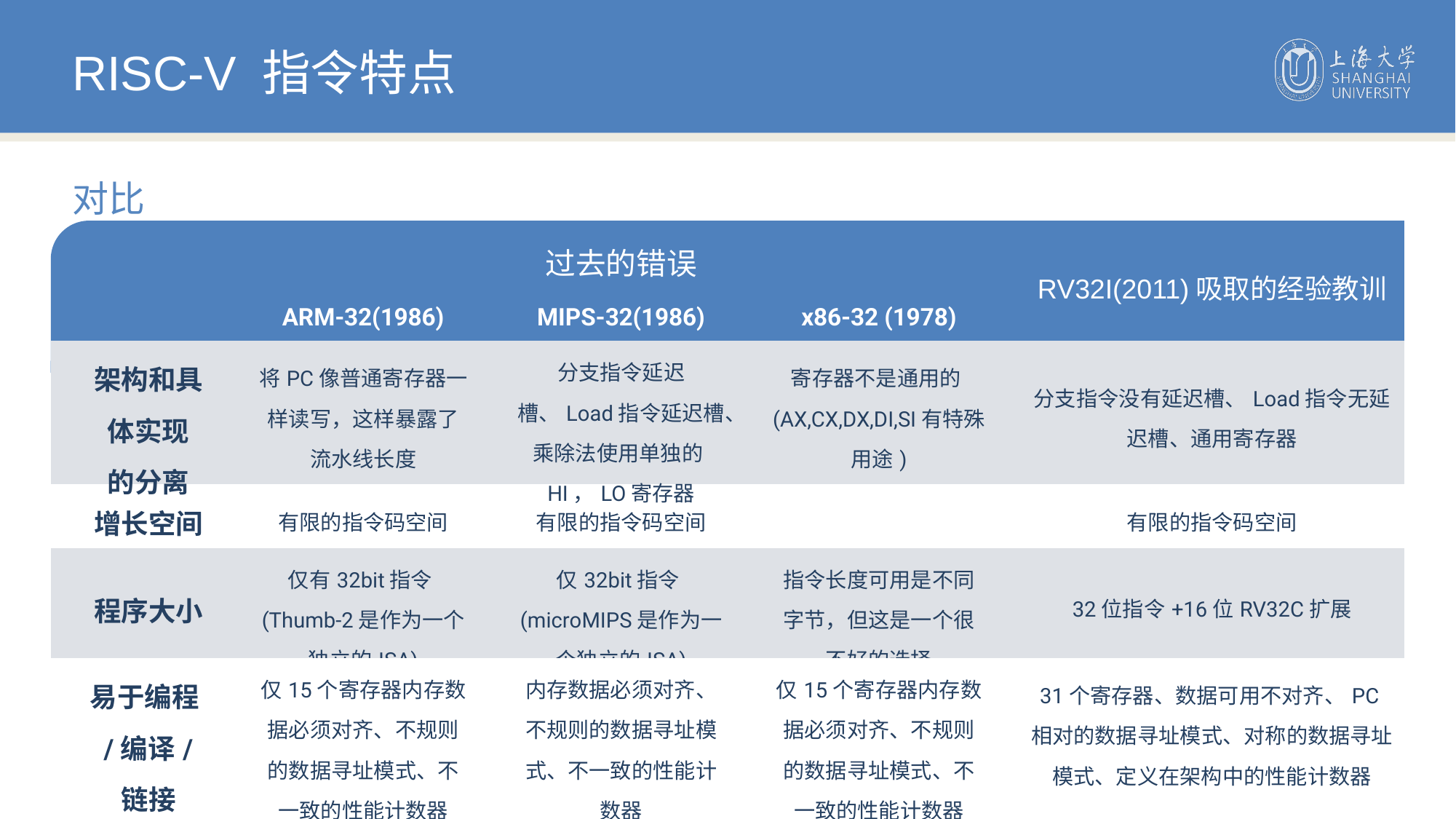

RISC-V 指令特点
对比

|  | 过去的错误 |  |  | RV32I(2011)吸取的经验教训 |
| --- | --- | --- | --- | --- |
| RISC-V | ARM-32(1986) | MIPS-32(1986) | x86-32 (1978) |  |
| 架构和具体实现 的分离 | 将PC像普通寄存器一样读写，这样暴露了流水线长度 | 分支指令延迟槽、Load指令延迟槽、乘除法使用单独的HI，LO寄存器 | 寄存器不是通用的(AX,CX,DX,DI,SI有特殊用途) | 分支指令没有延迟槽、Load指令无延迟槽、通用寄存器 |
| 增长空间 | 有限的指令码空间 | 有限的指令码空间 |  | 有限的指令码空间 |
| 程序大小 | 仅有32bit指令(Thumb-2是作为一个独立的ISA) | 仅32bit指令(microMIPS是作为一个独立的ISA) | 指令长度可用是不同字节，但这是一个很不好的选择 | 32位指令+16位RV32C扩展 |
| 易于编程/编译/ 链接 | 仅15个寄存器内存数据必须对齐、不规则的数据寻址模式、不一致的性能计数器 | 内存数据必须对齐、不规则的数据寻址模式、不一致的性能计数器 | 仅15个寄存器内存数据必须对齐、不规则的数据寻址模式、不一致的性能计数器 | 31个寄存器、数据可用不对齐、PC相对的数据寻址模式、对称的数据寻址模式、定义在架构中的性能计数器 |